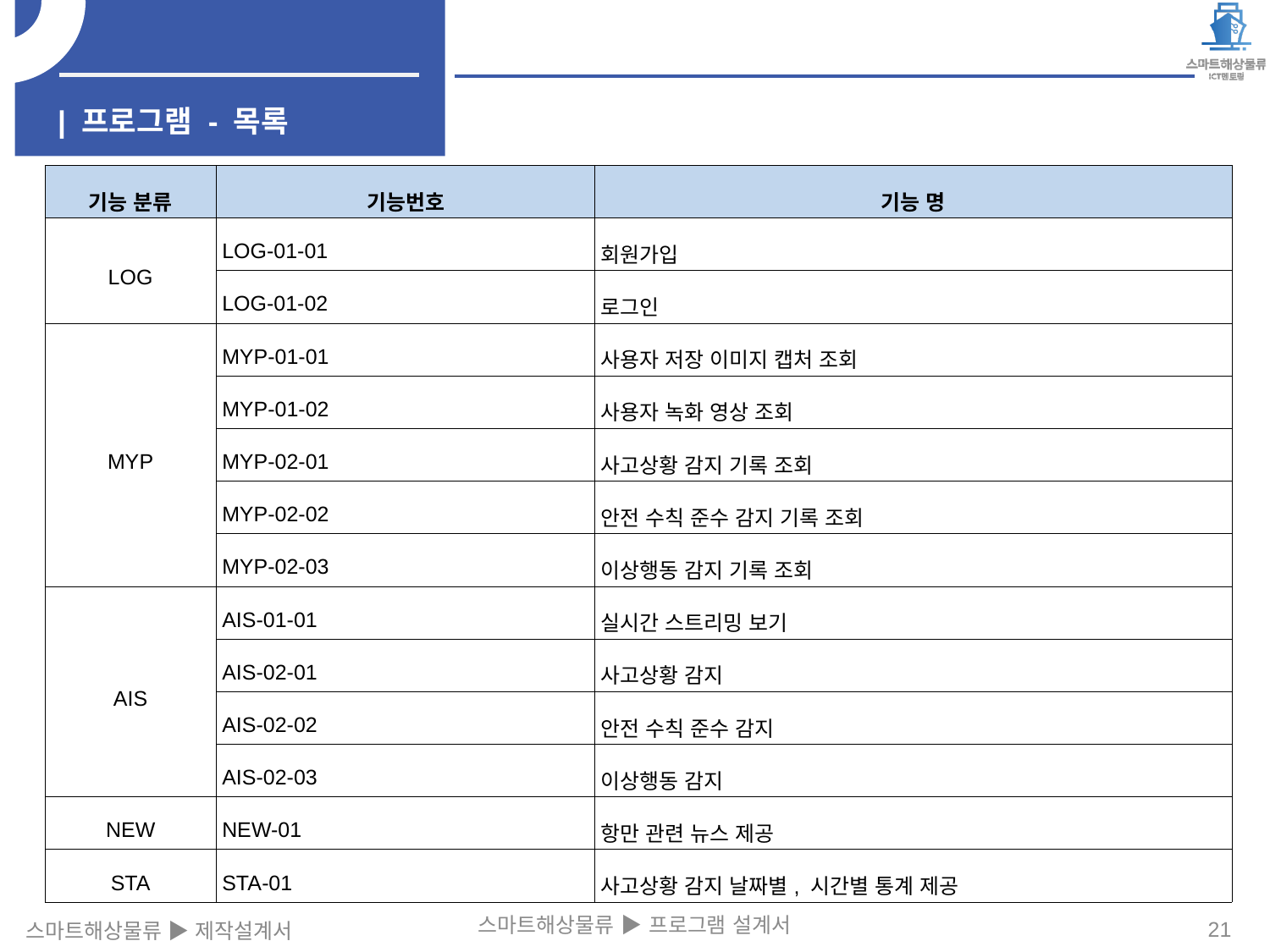

| 프로그램 - 목록
| 기능 분류 | 기능번호 | 기능 명 |
| --- | --- | --- |
| LOG | LOG-01-01 | 회원가입 |
|  | LOG-01-02 | 로그인 |
| MYP | MYP-01-01 | 사용자 저장 이미지 캡처 조회 |
|  | MYP-01-02 | 사용자 녹화 영상 조회 |
|  | MYP-02-01 | 사고상황 감지 기록 조회 |
|  | MYP-02-02 | 안전 수칙 준수 감지 기록 조회 |
|  | MYP-02-03 | 이상행동 감지 기록 조회 |
| AIS | AIS-01-01 | 실시간 스트리밍 보기 |
|  | AIS-02-01 | 사고상황 감지 |
|  | AIS-02-02 | 안전 수칙 준수 감지 |
|  | AIS-02-03 | 이상행동 감지 |
| NEW | NEW-01 | 항만 관련 뉴스 제공 |
| STA | STA-01 | 사고상황 감지 날짜별, 시간별 통계 제공 |
스마트해상물류 ▶ 프로그램 설계서
21